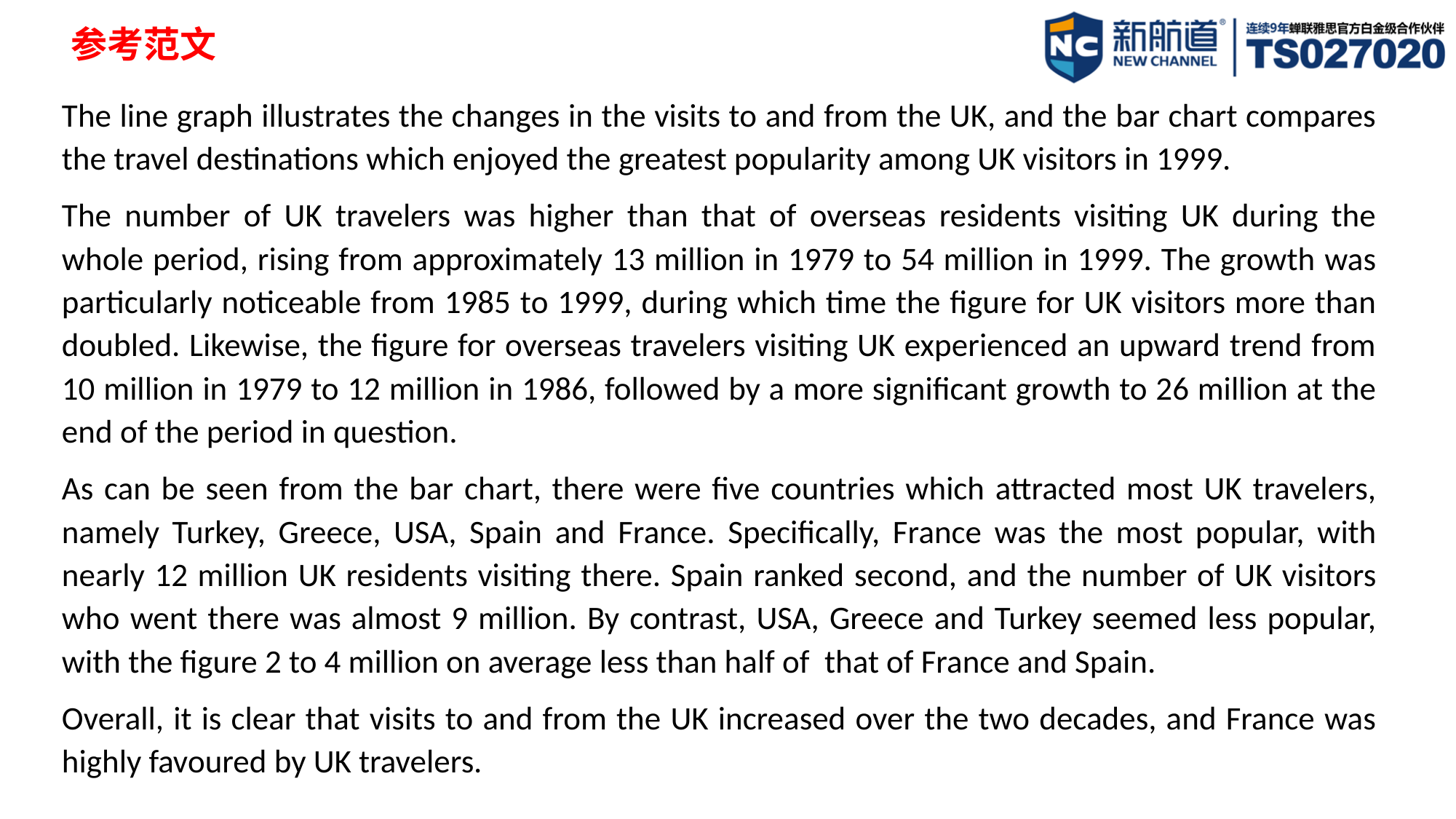

参考范文
The line graph illustrates the changes in the visits to and from the UK, and the bar chart compares the travel destinations which enjoyed the greatest popularity among UK visitors in 1999.
The number of UK travelers was higher than that of overseas residents visiting UK during the whole period, rising from approximately 13 million in 1979 to 54 million in 1999. The growth was particularly noticeable from 1985 to 1999, during which time the figure for UK visitors more than doubled. Likewise, the figure for overseas travelers visiting UK experienced an upward trend from 10 million in 1979 to 12 million in 1986, followed by a more significant growth to 26 million at the end of the period in question.
As can be seen from the bar chart, there were five countries which attracted most UK travelers, namely Turkey, Greece, USA, Spain and France. Specifically, France was the most popular, with nearly 12 million UK residents visiting there. Spain ranked second, and the number of UK visitors who went there was almost 9 million. By contrast, USA, Greece and Turkey seemed less popular, with the figure 2 to 4 million on average less than half of  that of France and Spain.
Overall, it is clear that visits to and from the UK increased over the two decades, and France was highly favoured by UK travelers.